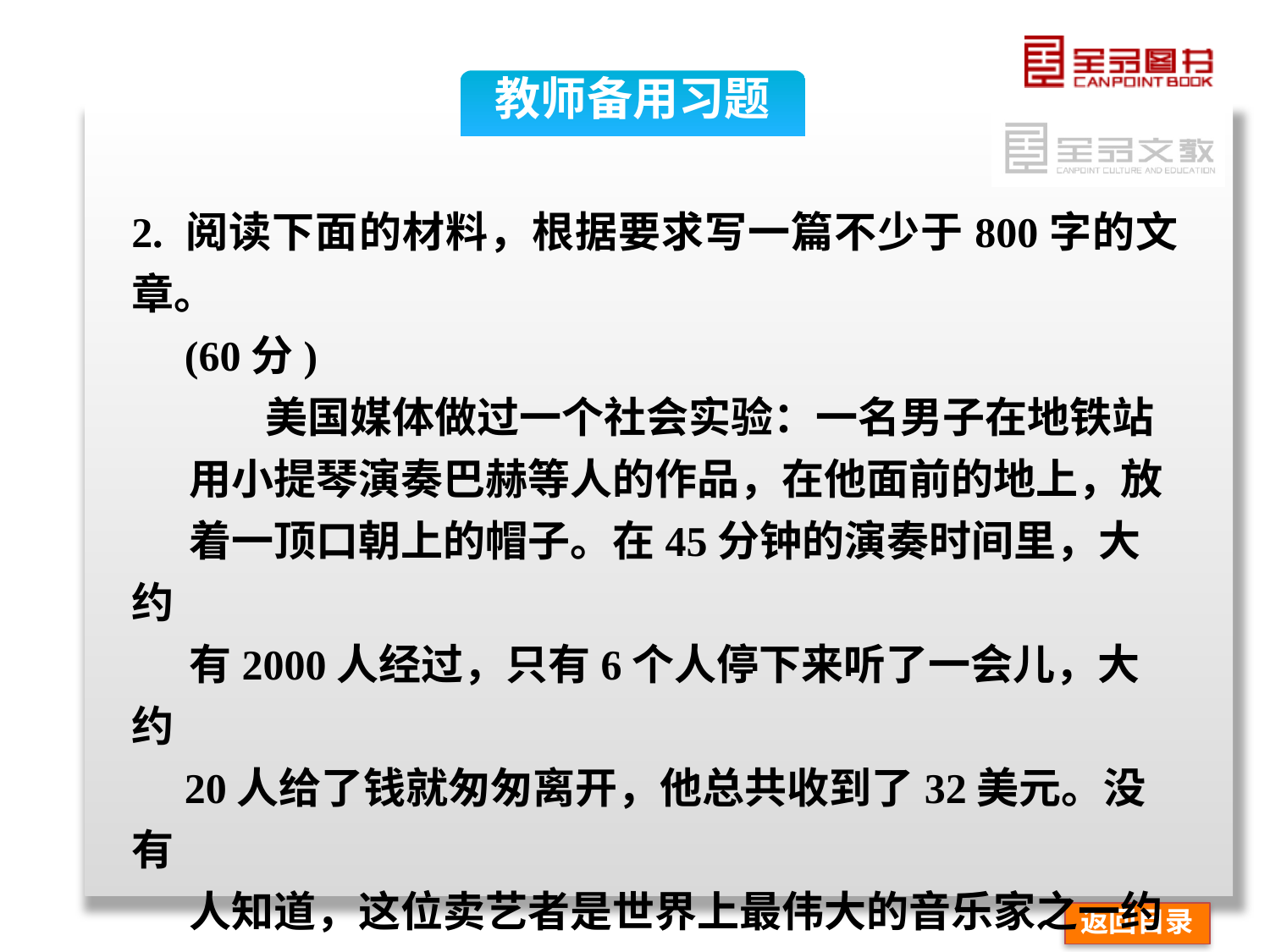

教师备用习题
2. 阅读下面的材料，根据要求写一篇不少于800字的文章。
     (60分)
             美国媒体做过一个社会实验：一名男子在地铁站
     用小提琴演奏巴赫等人的作品，在他面前的地上，放
     着一顶口朝上的帽子。在45分钟的演奏时间里，大约
     有2000人经过，只有6个人停下来听了一会儿，大约
     20人给了钱就匆匆离开，他总共收到了32美元。没有
     人知道，这位卖艺者是世界上最伟大的音乐家之一约
     夏·贝尔。他演奏的是世上最复杂的作品，用的是一把
     价值350万美元的小提琴。而在两天前，他在波士顿
     一家剧院演出，所有的门票售罄，聆听他演奏同样的
返回目录